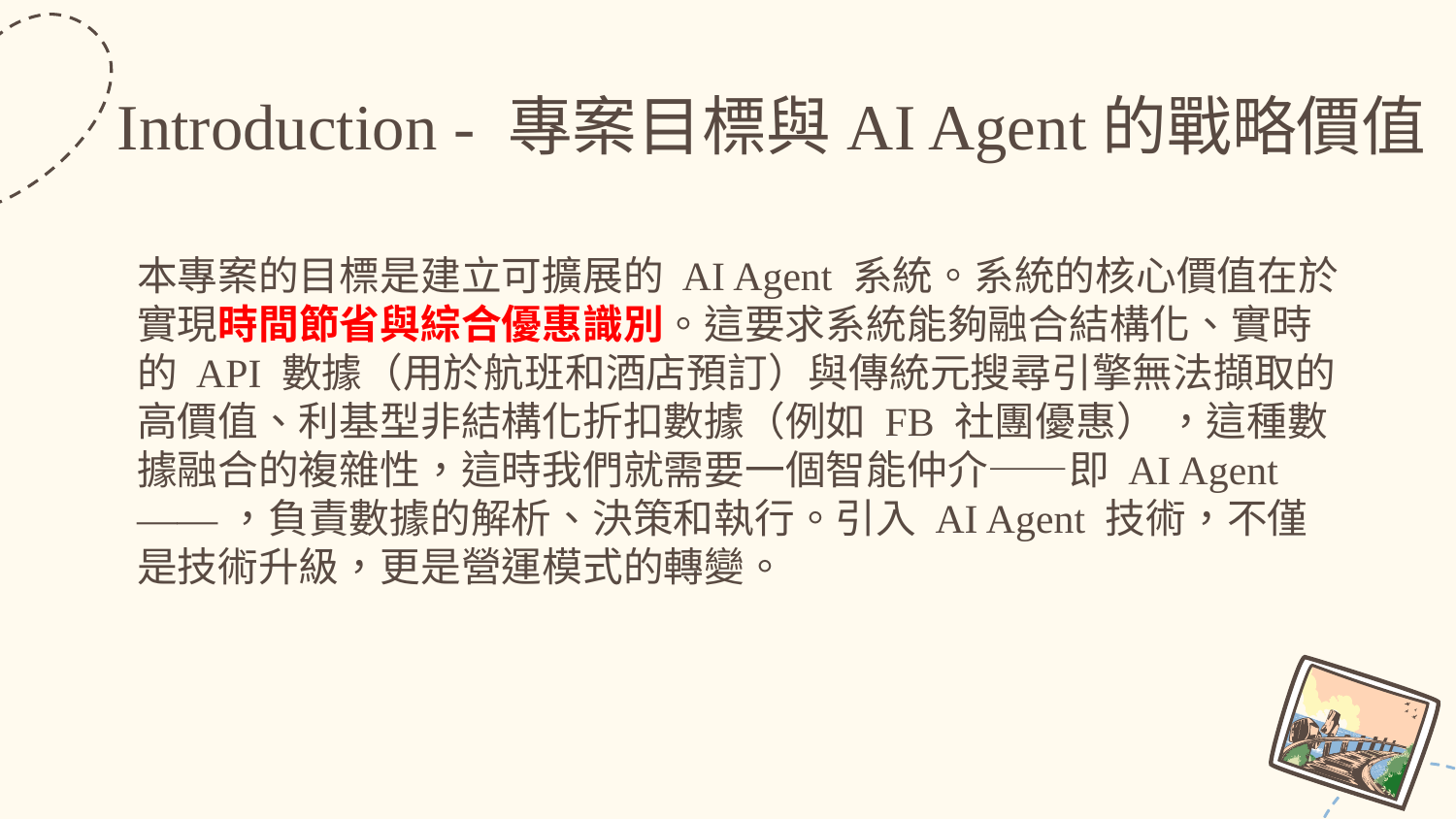

# Introduction - 專案目標與AI Agent的戰略價值
本專案的目標是建立可擴展的 AI Agent 系統。系統的核心價值在於實現時間節省與綜合優惠識別。這要求系統能夠融合結構化、實時的 API 數據（用於航班和酒店預訂）與傳統元搜尋引擎無法擷取的高價值、利基型非結構化折扣數據（例如 FB 社團優惠） ，這種數據融合的複雜性，這時我們就需要一個智能仲介——即 AI Agent ——，負責數據的解析、決策和執行。引入 AI Agent 技術，不僅是技術升級，更是營運模式的轉變。